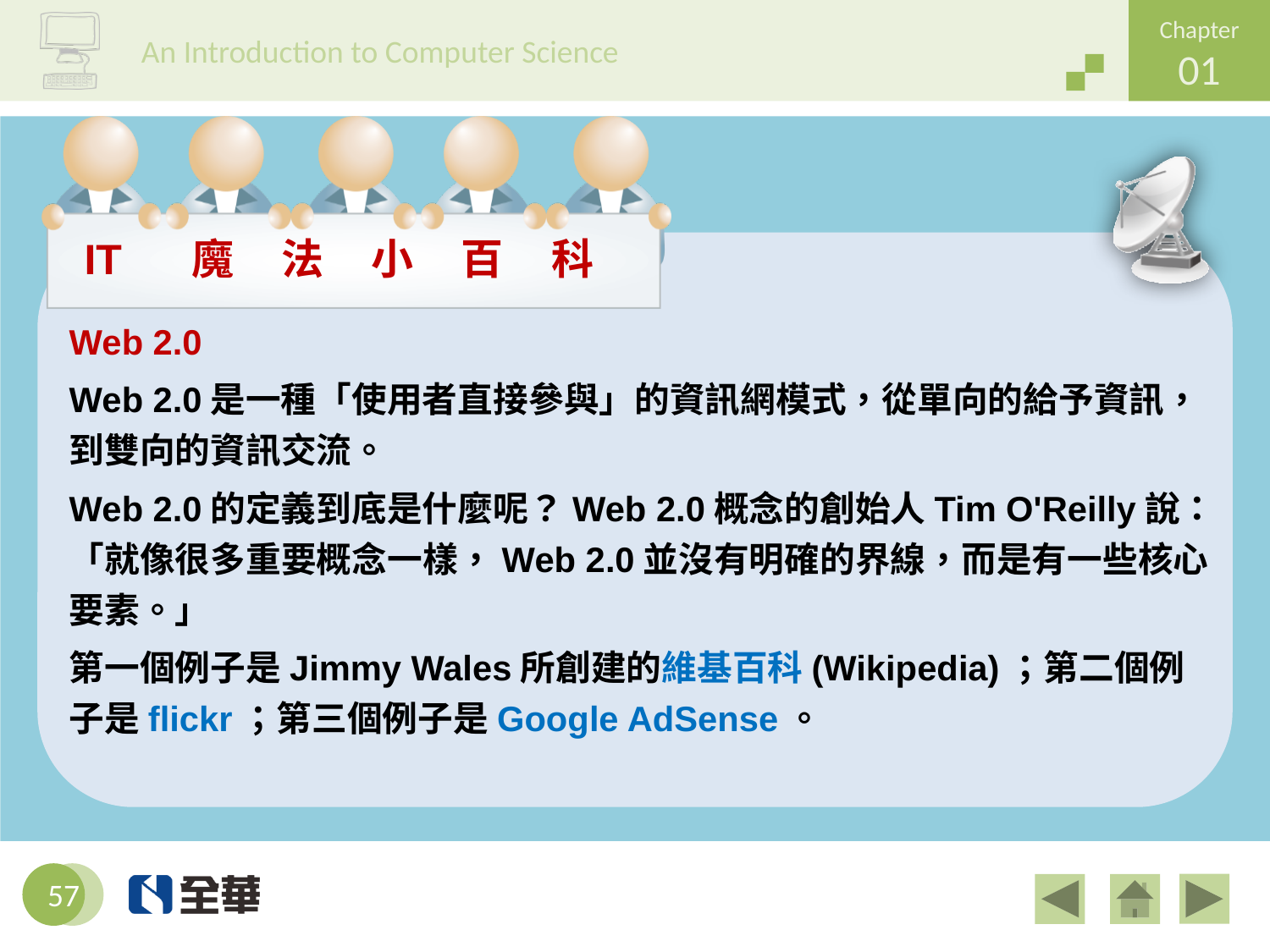

Web 2.0
Web 2.0是一種「使用者直接參與」的資訊網模式，從單向的給予資訊，到雙向的資訊交流。
Web 2.0的定義到底是什麼呢？Web 2.0概念的創始人Tim O'Reilly說：「就像很多重要概念一樣，Web 2.0並沒有明確的界線，而是有一些核心要素。」
第一個例子是Jimmy Wales所創建的維基百科(Wikipedia)；第二個例子是flickr；第三個例子是Google AdSense。